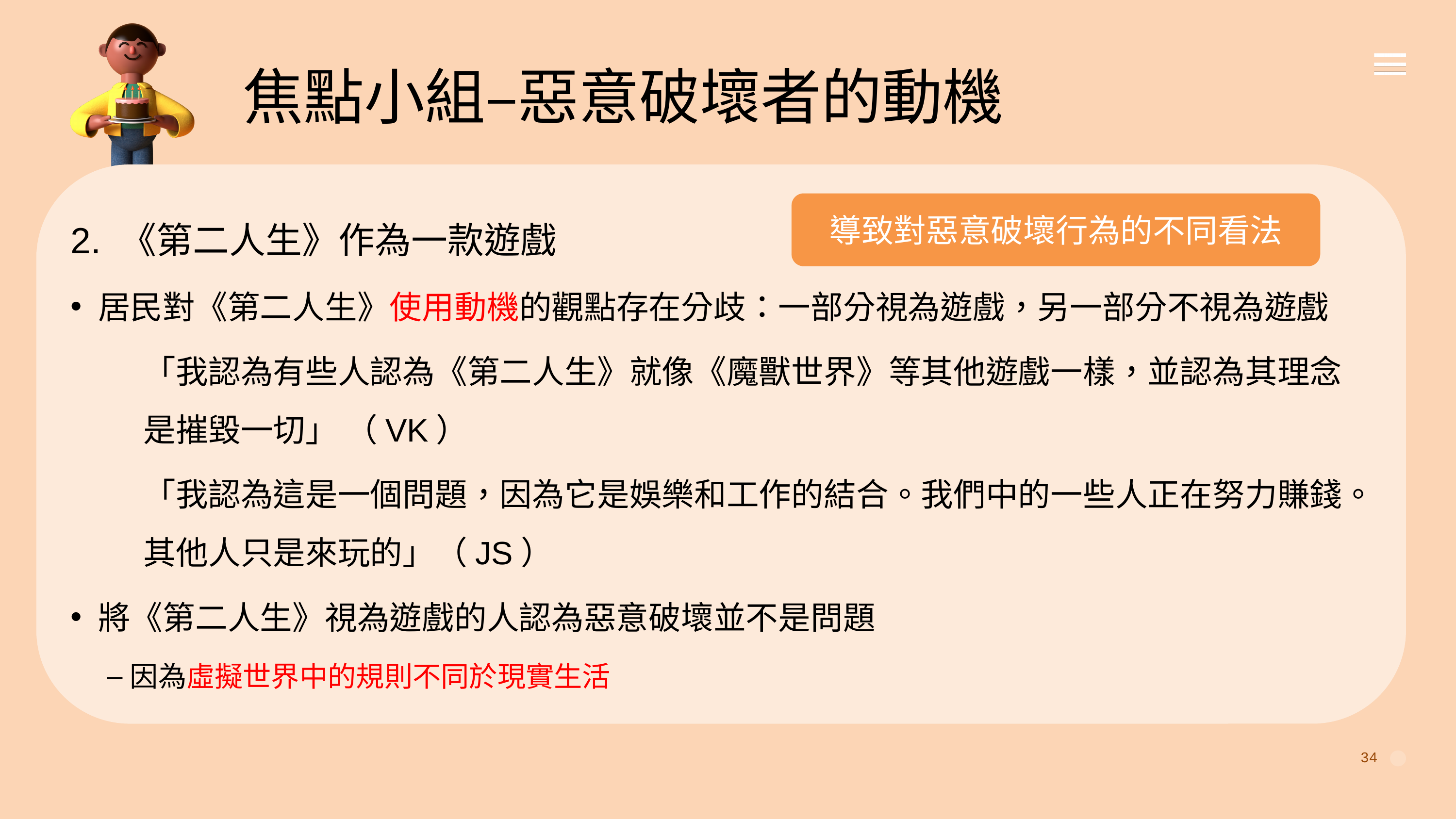

焦點小組–惡意破壞者的動機

2. 《第二人生》作為一款遊戲
居民對《第二人生》使用動機的觀點存在分歧：一部分視為遊戲，另一部分不視為遊戲
	「我認為有些人認為《第二人生》就像《魔獸世界》等其他遊戲一樣，並認為其理念	是摧毀一切」 （VK）
	「我認為這是一個問題，因為它是娛樂和工作的結合。我們中的一些人正在努力賺錢。	其他人只是來玩的」（JS）
將《第二人生》視為遊戲的人認為惡意破壞並不是問題
因為虛擬世界中的規則不同於現實生活

導致對惡意破壞行為的不同看法

34